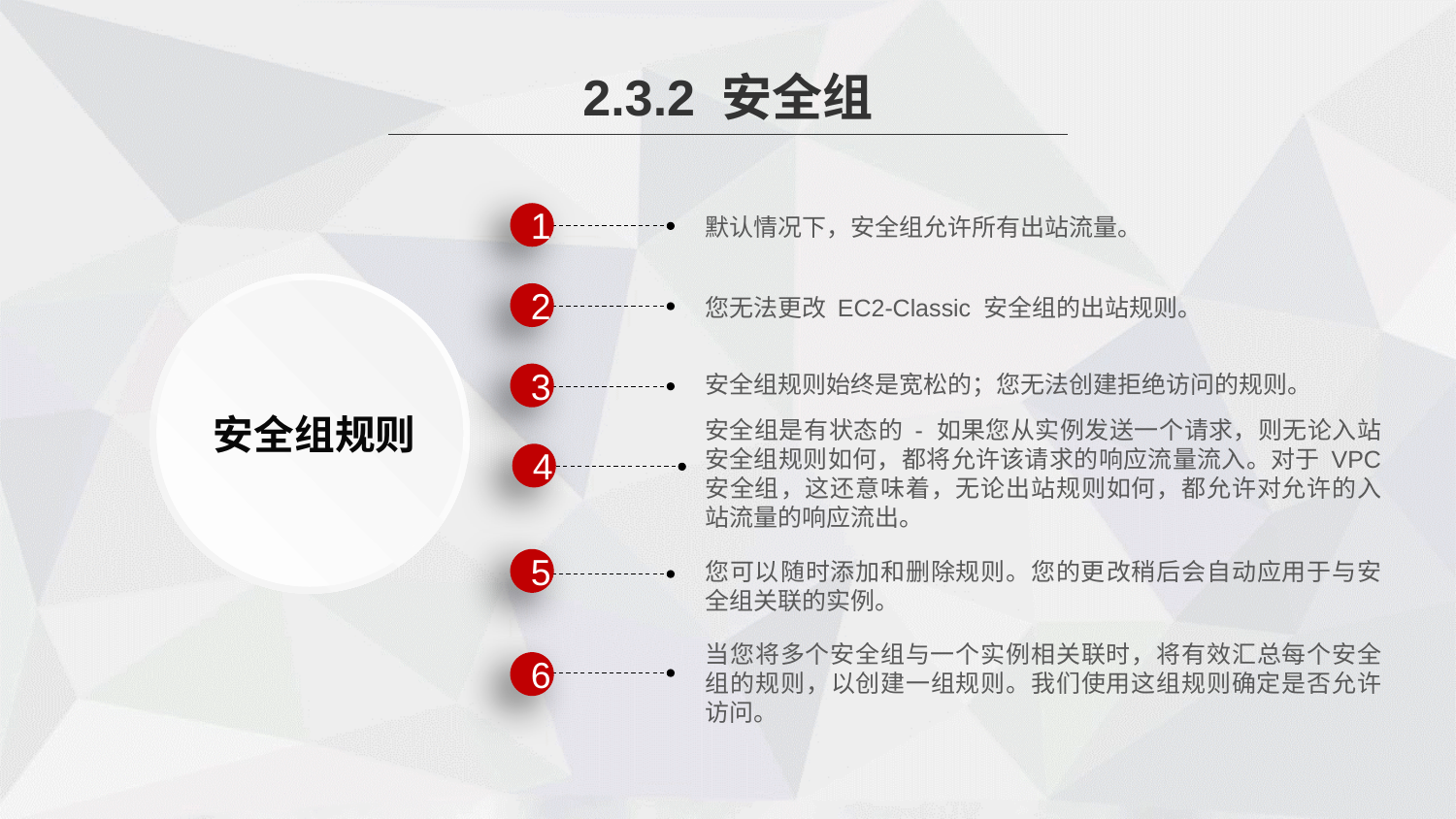

2.3.2 安全组
1
默认情况下，安全组允许所有出站流量。

2
您无法更改 EC2-Classic 安全组的出站规则。
3
安全组规则始终是宽松的；您无法创建拒绝访问的规则。
安全组规则
安全组是有状态的 - 如果您从实例发送一个请求，则无论入站安全组规则如何，都将允许该请求的响应流量流入。对于 VPC 安全组，这还意味着，无论出站规则如何，都允许对允许的入站流量的响应流出。
4
5
您可以随时添加和删除规则。您的更改稍后会自动应用于与安全组关联的实例。
当您将多个安全组与一个实例相关联时，将有效汇总每个安全组的规则，以创建一组规则。我们使用这组规则确定是否允许访问。
6